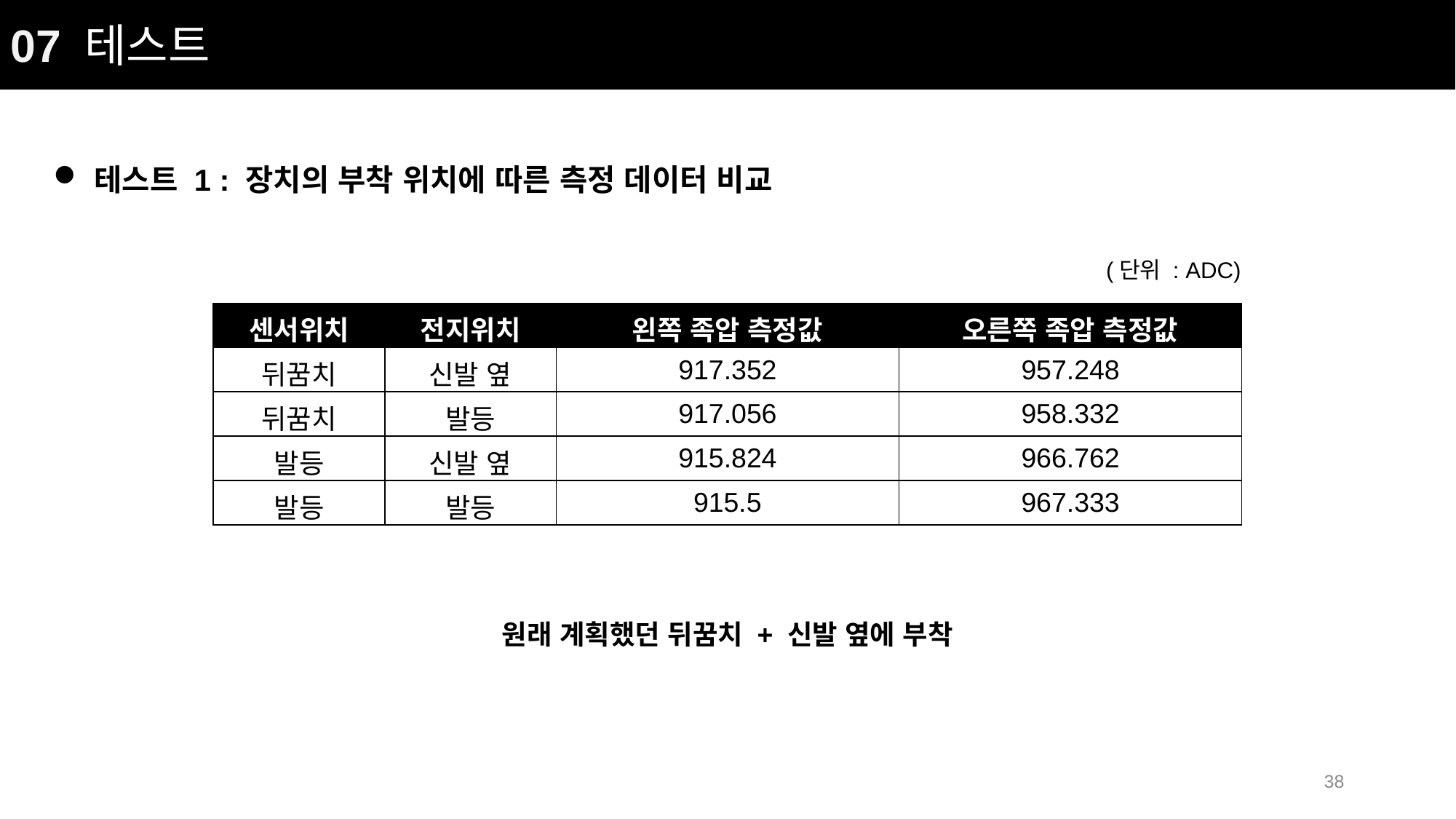

07 테스트
테스트 1 : 장치의 부착 위치에 따른 측정 데이터 비교
(단위 : ADC)
| 센서위치 | 전지위치 | 왼쪽 족압 측정값 | 오른쪽 족압 측정값 |
| --- | --- | --- | --- |
| 뒤꿈치 | 신발 옆 | 917.352 | 957.248 |
| 뒤꿈치 | 발등 | 917.056 | 958.332 |
| 발등 | 신발 옆 | 915.824 | 966.762 |
| 발등 | 발등 | 915.5 | 967.333 |
원래 계획했던 뒤꿈치 + 신발 옆에 부착
38